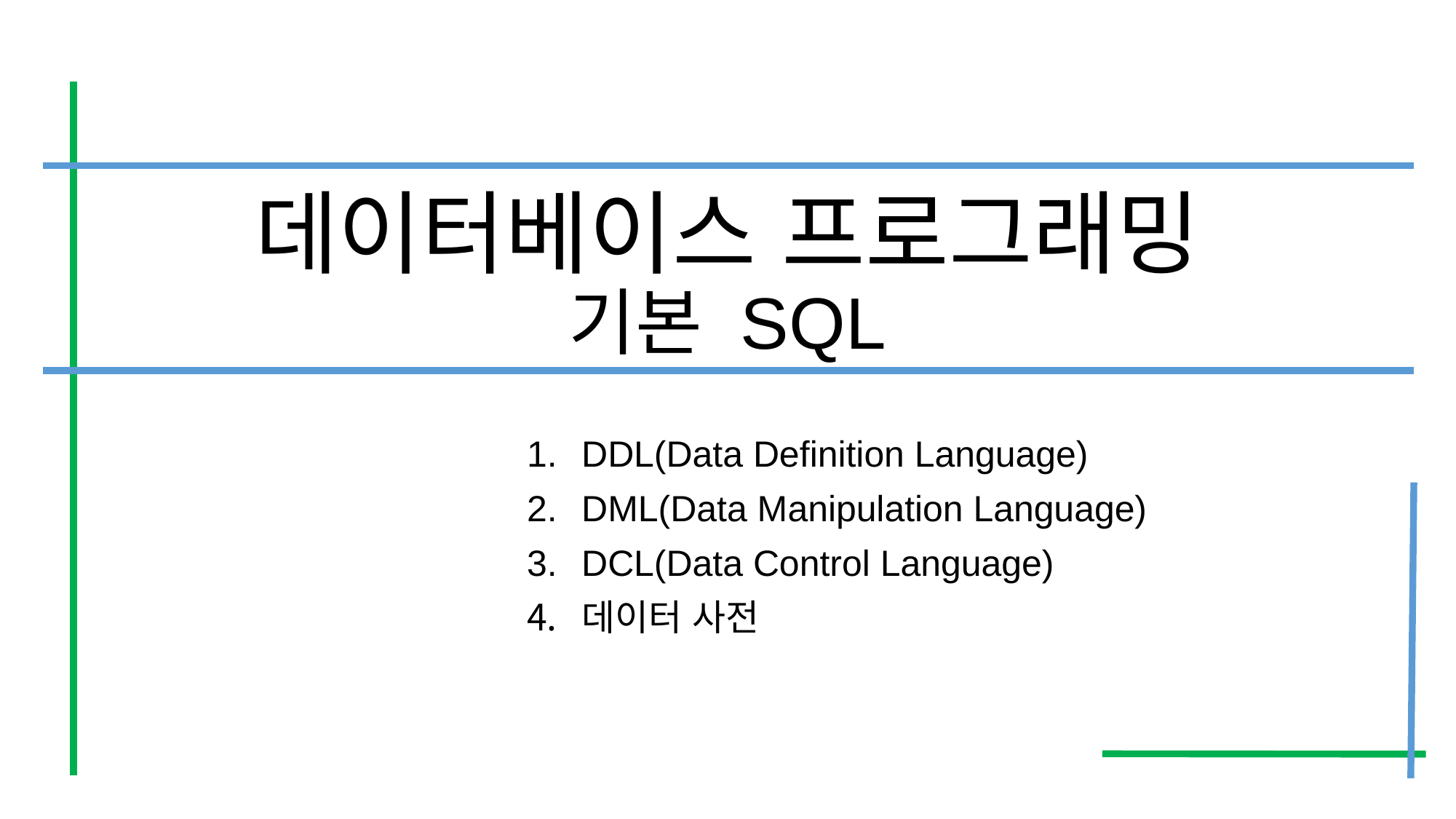

# 데이터베이스 프로그래밍 기본 SQL
DDL(Data Definition Language)
DML(Data Manipulation Language)
DCL(Data Control Language)
데이터 사전